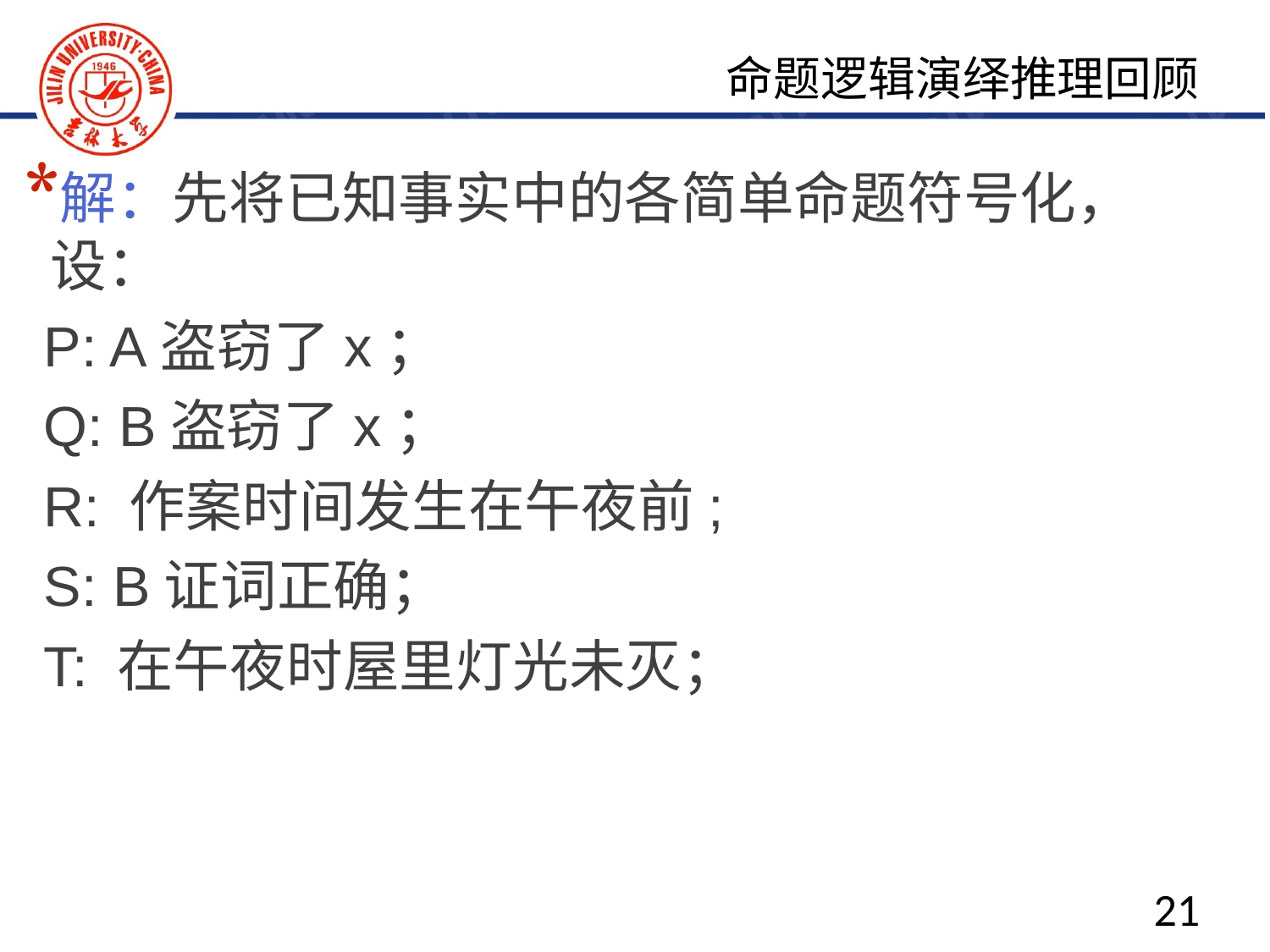

命题逻辑演绎推理回顾
解：先将已知事实中的各简单命题符号化，设：
	P: A盗窃了x；
	Q: B盗窃了x；
	R: 作案时间发生在午夜前;
	S: B证词正确；
	T: 在午夜时屋里灯光未灭；
21